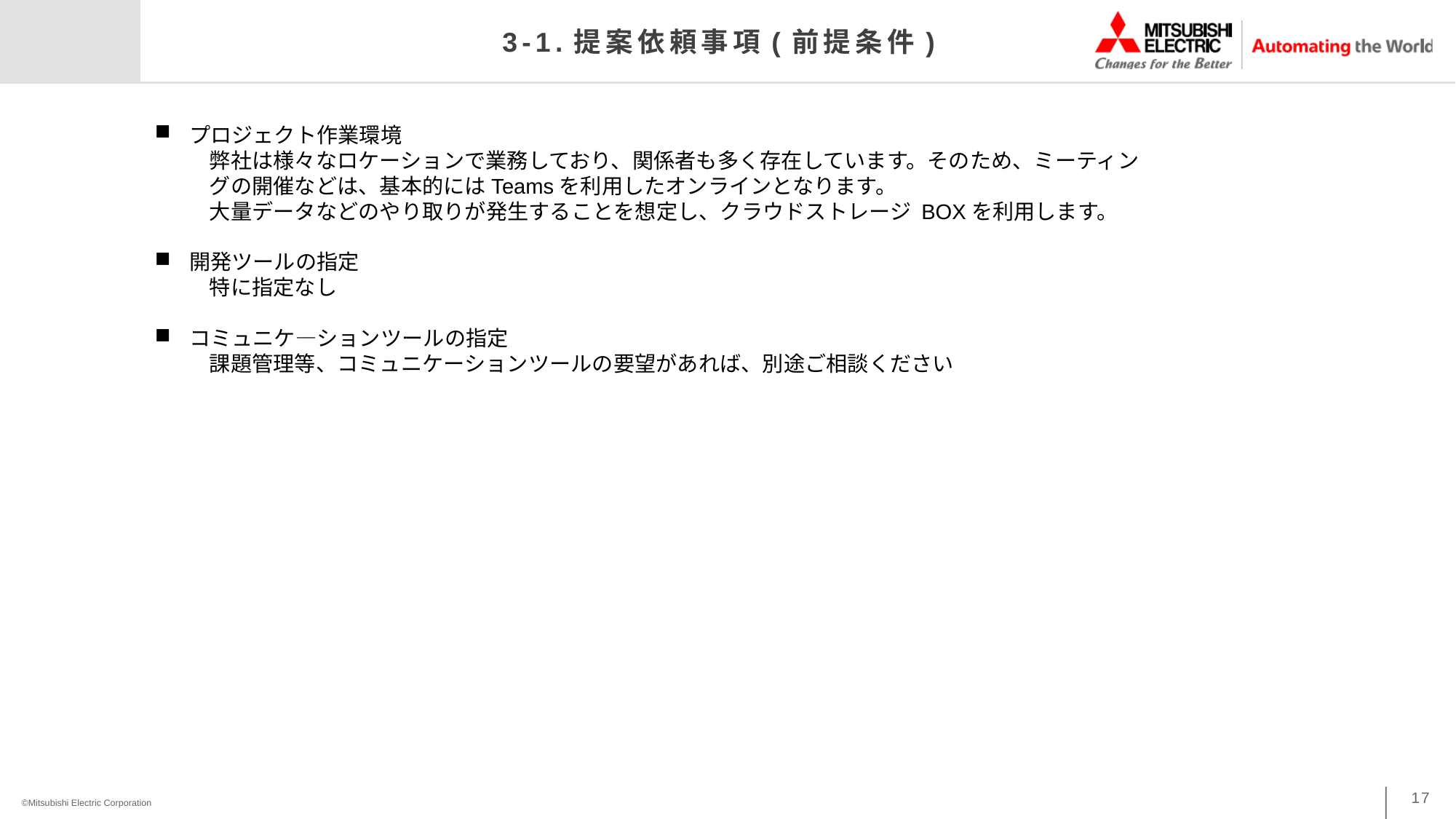

# 3-1.提案依頼事項(前提条件)
プロジェクト作業環境
弊社は様々なロケーションで業務しており、関係者も多く存在しています。そのため、ミーティングの開催などは、基本的にはTeamsを利用したオンラインとなります。
大量データなどのやり取りが発生することを想定し、クラウドストレージ BOXを利用します。

開発ツールの指定
特に指定なし

コミュニケ―ションツールの指定
課題管理等、コミュニケーションツールの要望があれば、別途ご相談ください
17